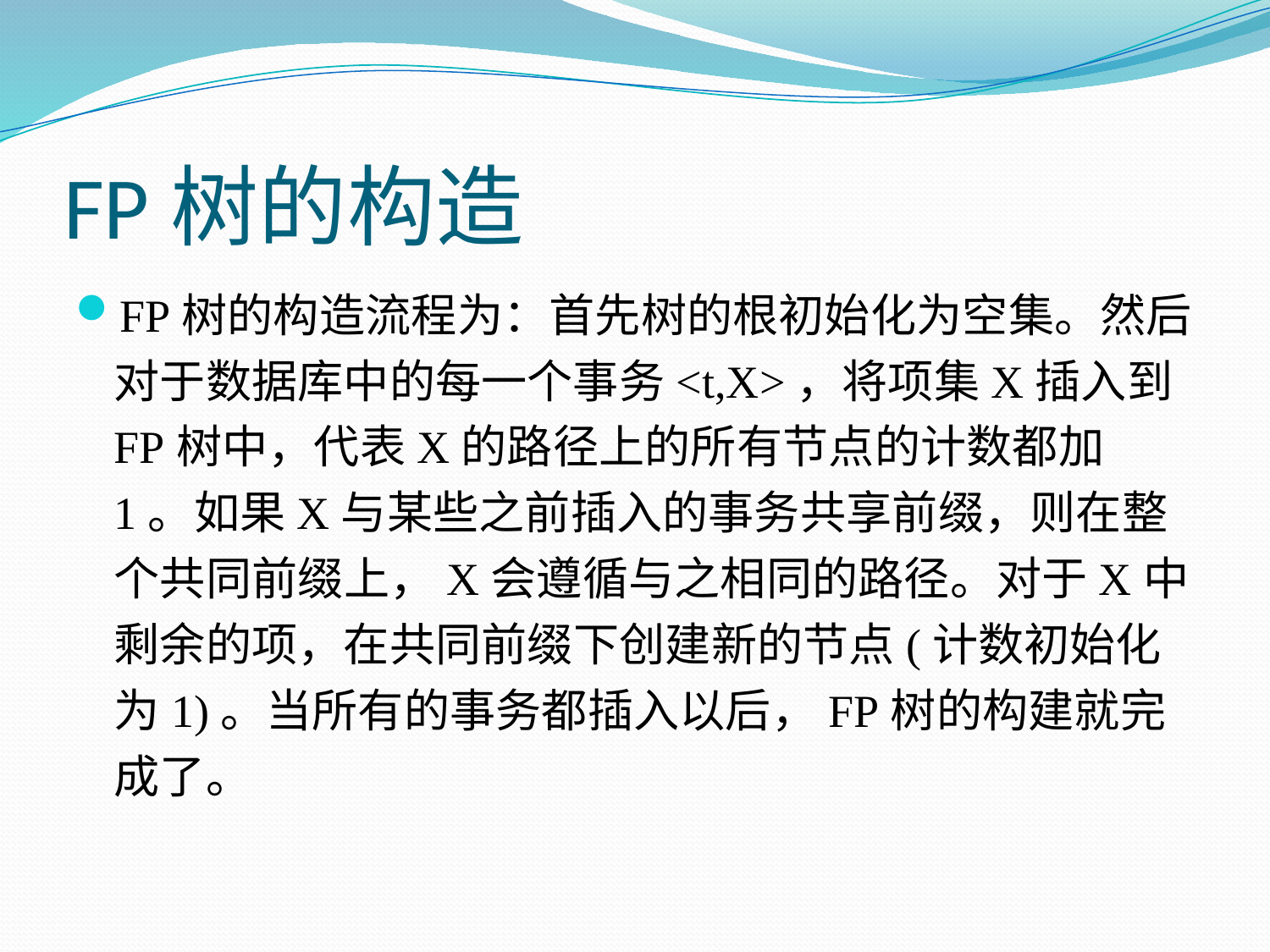

# FP树的构造
FP树的构造流程为：首先树的根初始化为空集。然后对于数据库中的每一个事务<t,X>，将项集X插入到FP树中，代表X的路径上的所有节点的计数都加1。如果X与某些之前插入的事务共享前缀，则在整个共同前缀上，X会遵循与之相同的路径。对于X中剩余的项，在共同前缀下创建新的节点(计数初始化为1)。当所有的事务都插入以后，FP树的构建就完成了。